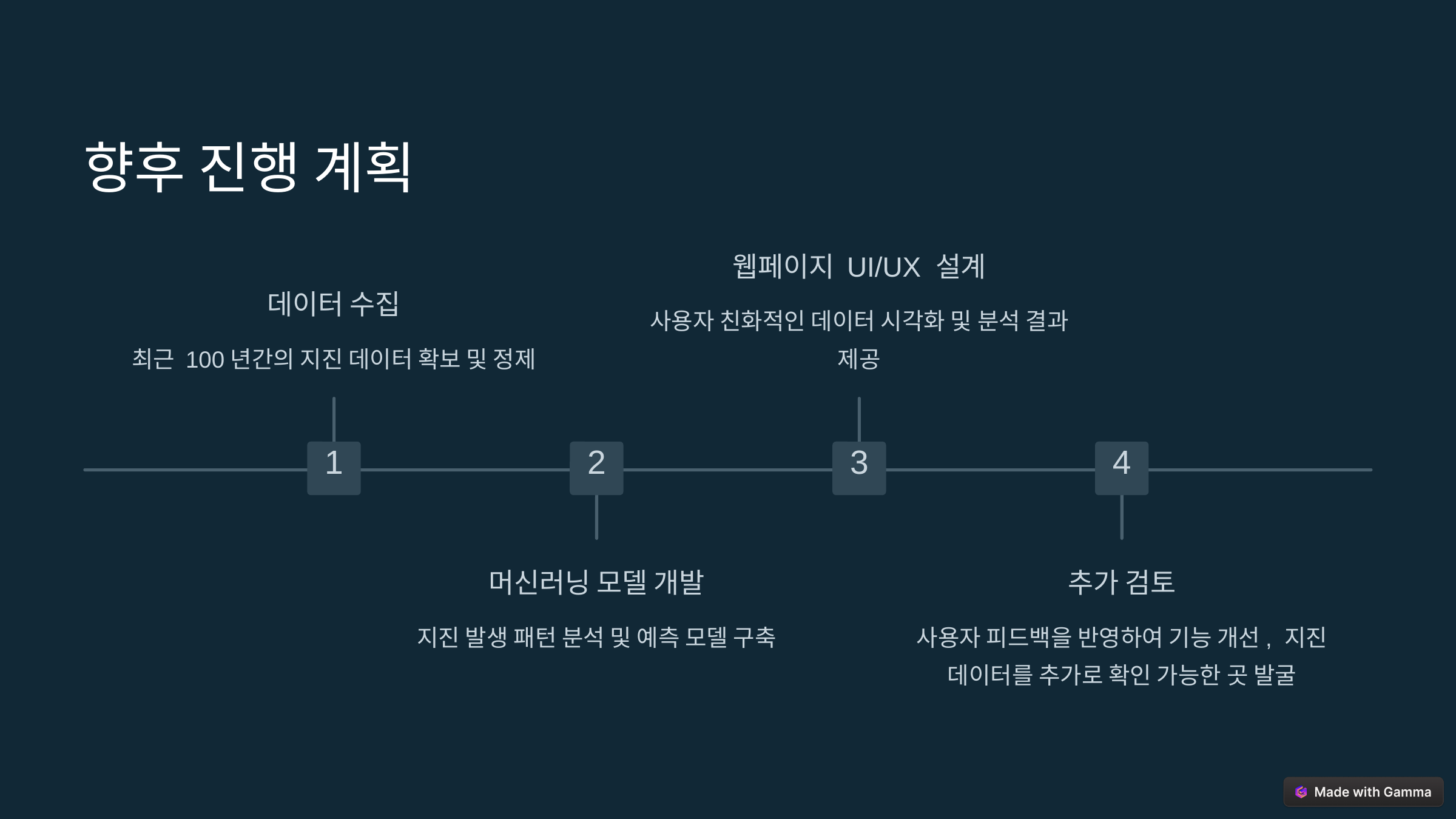

향후 진행 계획
웹페이지 UI/UX 설계
데이터 수집
사용자 친화적인 데이터 시각화 및 분석 결과 제공
최근 100년간의 지진 데이터 확보 및 정제

1
2
3
4

머신러닝 모델 개발
추가 검토
지진 발생 패턴 분석 및 예측 모델 구축
사용자 피드백을 반영하여 기능 개선, 지진 데이터를 추가로 확인 가능한 곳 발굴